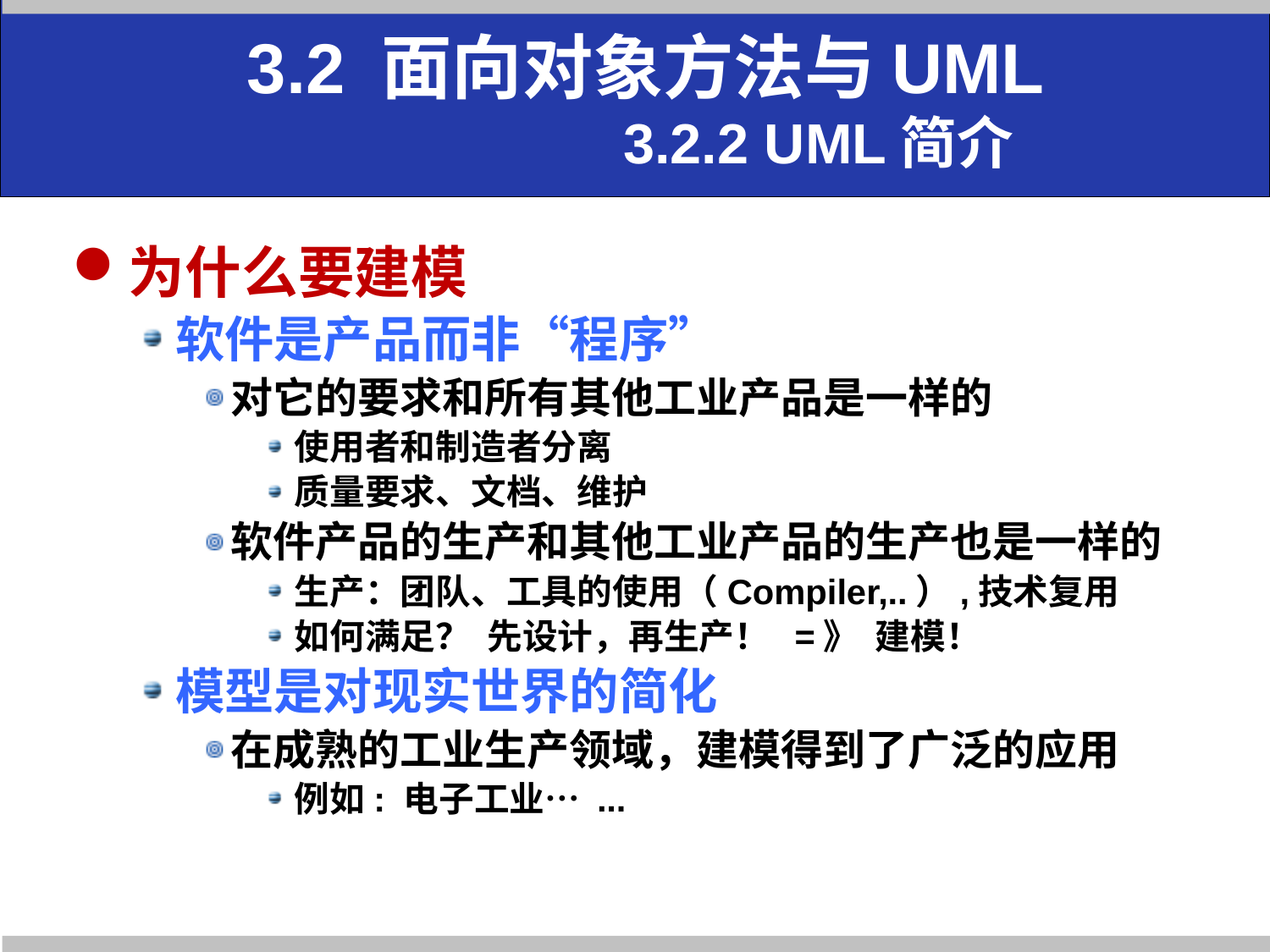

# 3.2 面向对象方法与UML 3.2.2 UML简介
为什么要建模
软件是产品而非“程序”
对它的要求和所有其他工业产品是一样的
使用者和制造者分离
质量要求、文档、维护
软件产品的生产和其他工业产品的生产也是一样的
生产：团队、工具的使用（Compiler,..）,技术复用
如何满足？  先设计，再生产！  =》  建模！
模型是对现实世界的简化
在成熟的工业生产领域，建模得到了广泛的应用
例如: 电子工业… ...
287